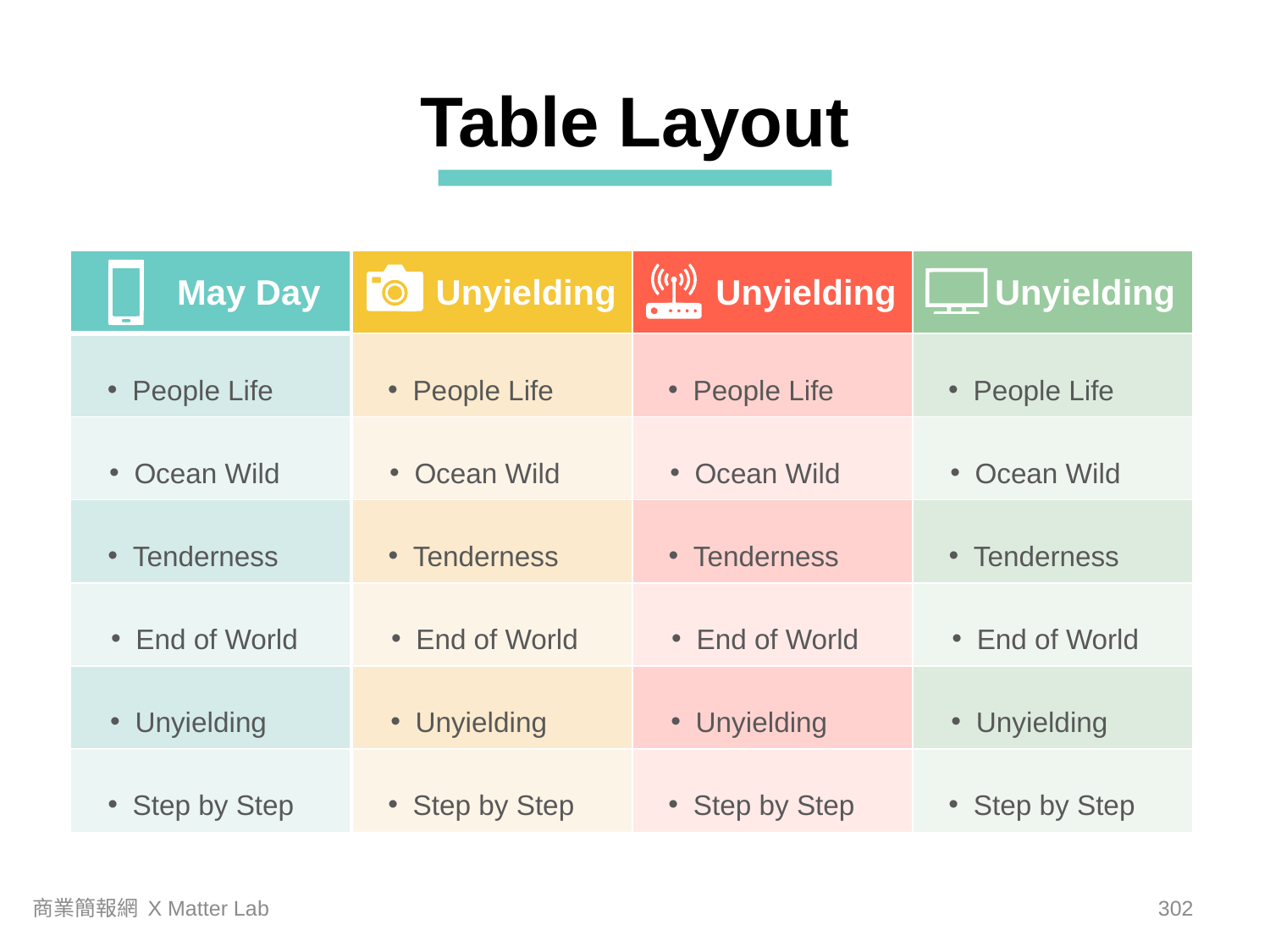

Table Layout

|  |
| --- |
|  |
|  |
|  |
|  |
|  |
|  |
|  |
| --- |
|  |
|  |
|  |
|  |
|  |
|  |
|  |
| --- |
|  |
|  |
|  |
|  |
|  |
|  |
|  |
| --- |
|  |
|  |
|  |
|  |
|  |
|  |

May Day
Unyielding
Unyielding
Unyielding

People Life
People Life
People Life
People Life
Ocean Wild
Ocean Wild
Ocean Wild
Ocean Wild
Tenderness
Tenderness
Tenderness
Tenderness
End of World
End of World
End of World
End of World
Unyielding
Unyielding
Unyielding
Unyielding
Step by Step
Step by Step
Step by Step
Step by Step
商業簡報網 X Matter Lab
302